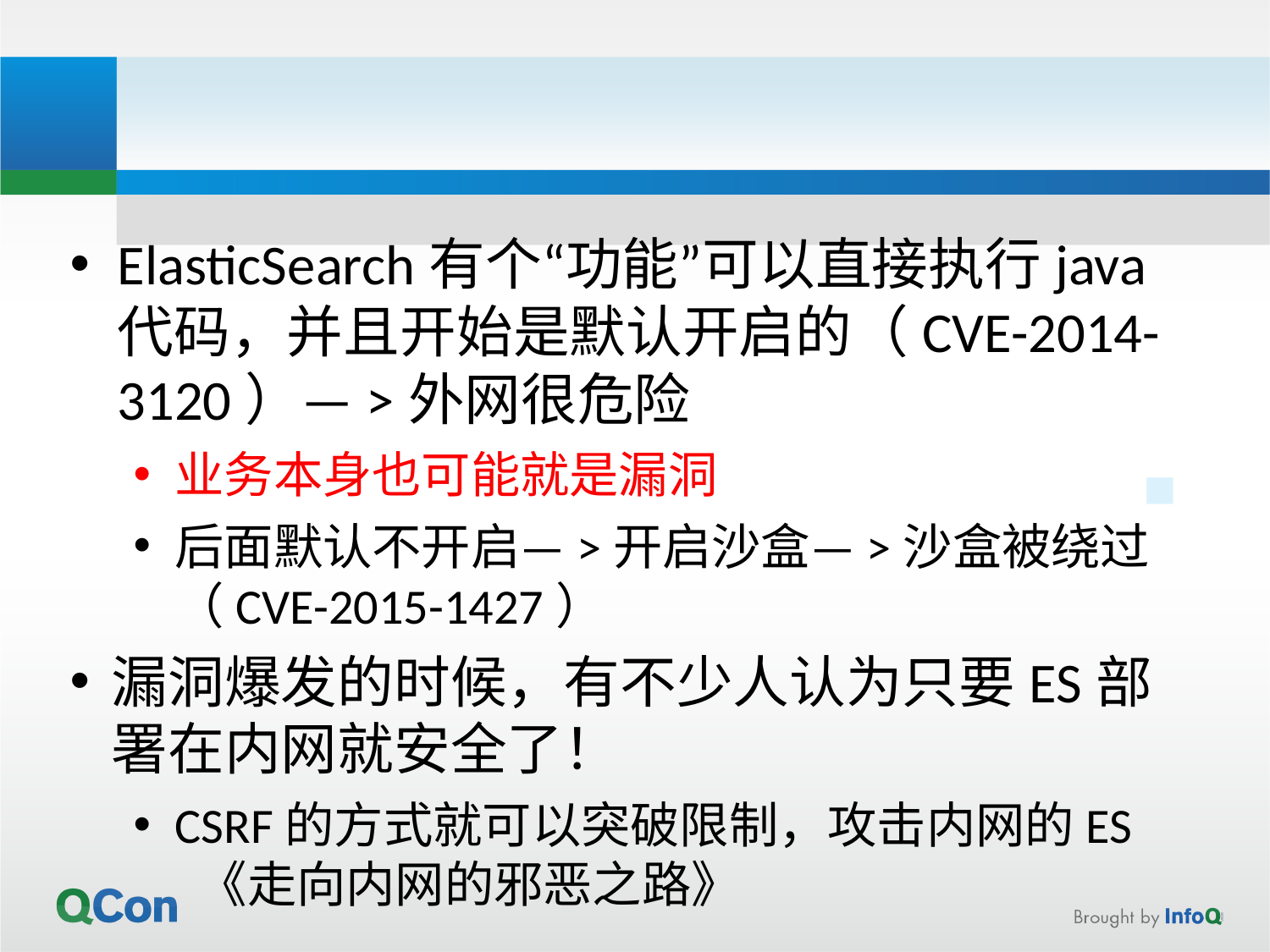

#
ElasticSearch有个“功能”可以直接执行java代码，并且开始是默认开启的（CVE-2014-3120）—>外网很危险
业务本身也可能就是漏洞
后面默认不开启—>开启沙盒—>沙盒被绕过（CVE-2015-1427）
漏洞爆发的时候，有不少人认为只要ES部署在内网就安全了！
CSRF的方式就可以突破限制，攻击内网的ES        《走向内网的邪恶之路》
28